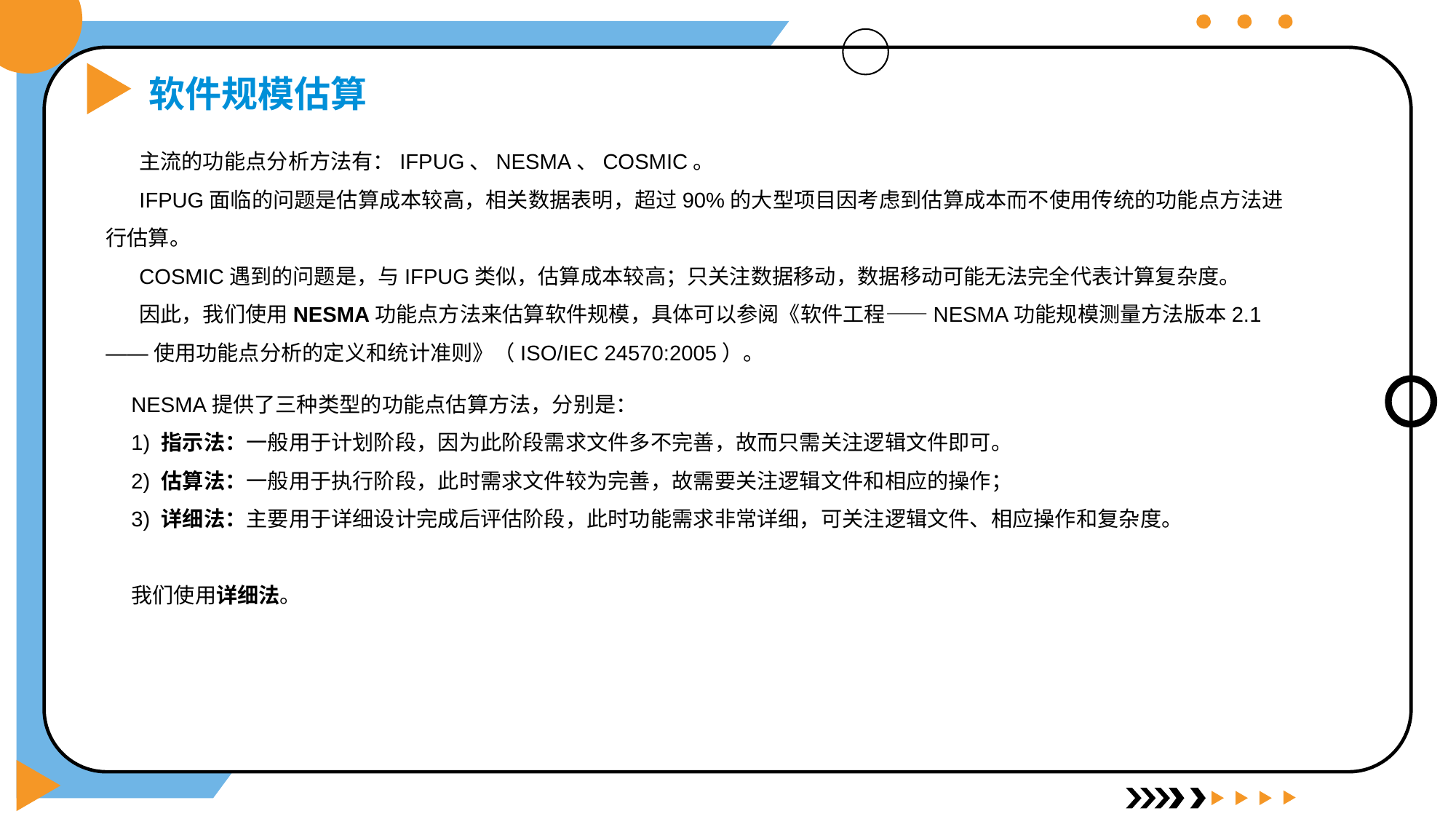

NESMA提供了三种类型的功能点估算方法，分别是：
1) 指示法：一般用于计划阶段，因为此阶段需求文件多不完善，故而只需关注逻辑文件即可。
2) 估算法：一般用于执行阶段，此时需求文件较为完善，故需要关注逻辑文件和相应的操作；
3) 详细法：主要用于详细设计完成后评估阶段，此时功能需求非常详细，可关注逻辑文件、相应操作和复杂度。
在这里，我们使用详细法。
软件规模估算

主流的功能点分析方法有：IFPUG、NESMA、COSMIC。
IFPUG面临的问题是估算成本较高，相关数据表明，超过90%的大型项目因考虑到估算成本而不使用传统的功能点方法进行估算。
COSMIC遇到的问题是，与IFPUG类似，估算成本较高；只关注数据移动，数据移动可能无法完全代表计算复杂度。
因此，我们使用NESMA功能点方法来估算软件规模，具体可以参阅《软件工程——NESMA功能规模测量方法版本2.1——使用功能点分析的定义和统计准则》（ISO/IEC 24570:2005）。
97%
NESMA提供了三种类型的功能点估算方法，分别是：
1) 指示法：一般用于计划阶段，因为此阶段需求文件多不完善，故而只需关注逻辑文件即可。
2) 估算法：一般用于执行阶段，此时需求文件较为完善，故需要关注逻辑文件和相应的操作；
3) 详细法：主要用于详细设计完成后评估阶段，此时功能需求非常详细，可关注逻辑文件、相应操作和复杂度。

我们使用详细法。